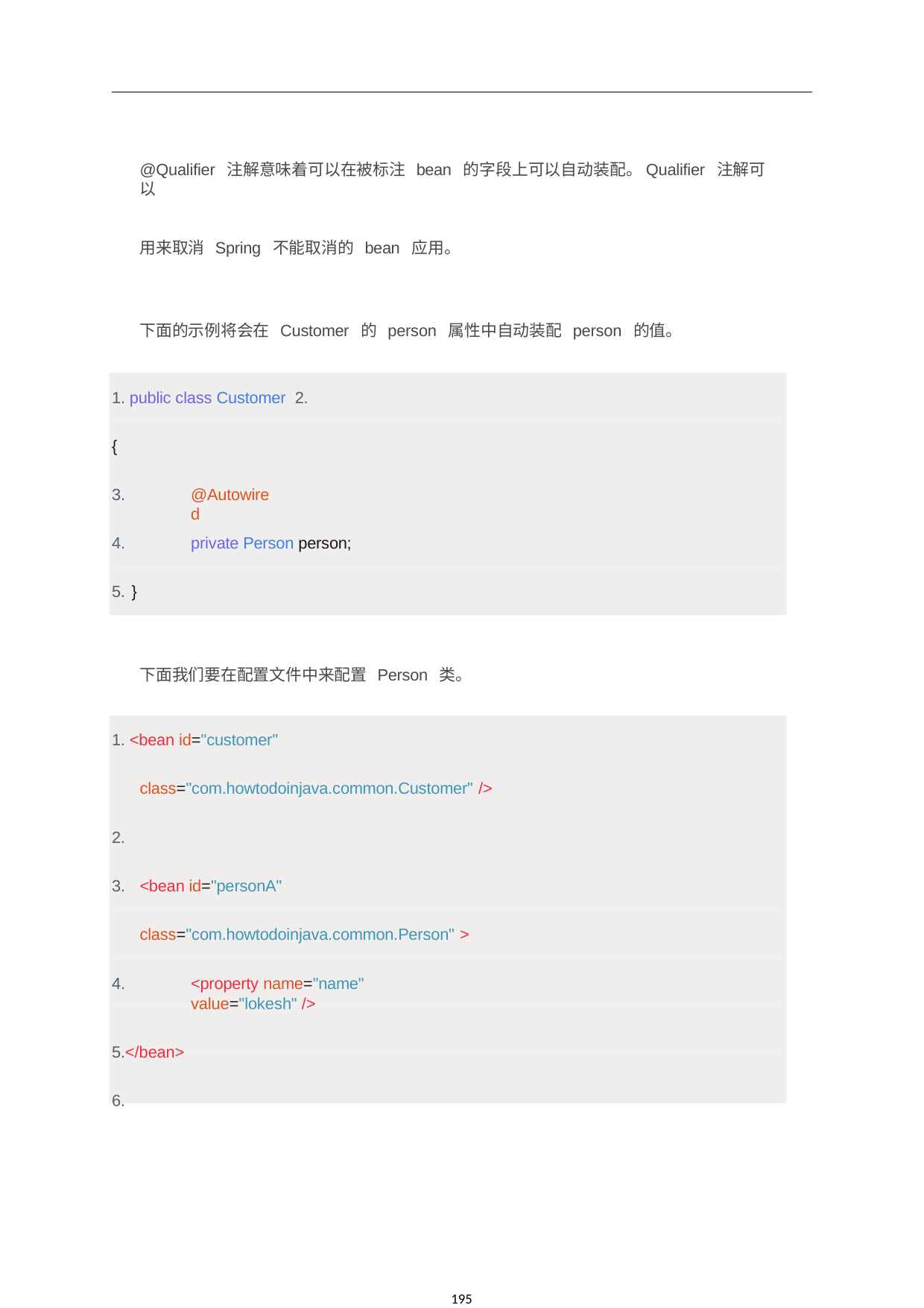

@Qualifier 注解意味着可以在被标注 bean 的字段上可以自动装配。Qualifier 注解可以

用来取消 Spring 不能取消的 bean 应用。
下面的示例将会在 Customer 的 person 属性中自动装配 person 的值。
1. public class Customer  2. {

3.
@Autowired

4.
private Person person;

5. }
下面我们要在配置文件中来配置 Person 类。
1. <bean id="customer"  class="com.howtodoinjava.common.Customer" />

2.
<bean id="personA"  class="com.howtodoinjava.common.Person" >

<property name="name" value="lokesh" />
</bean>  6.

195